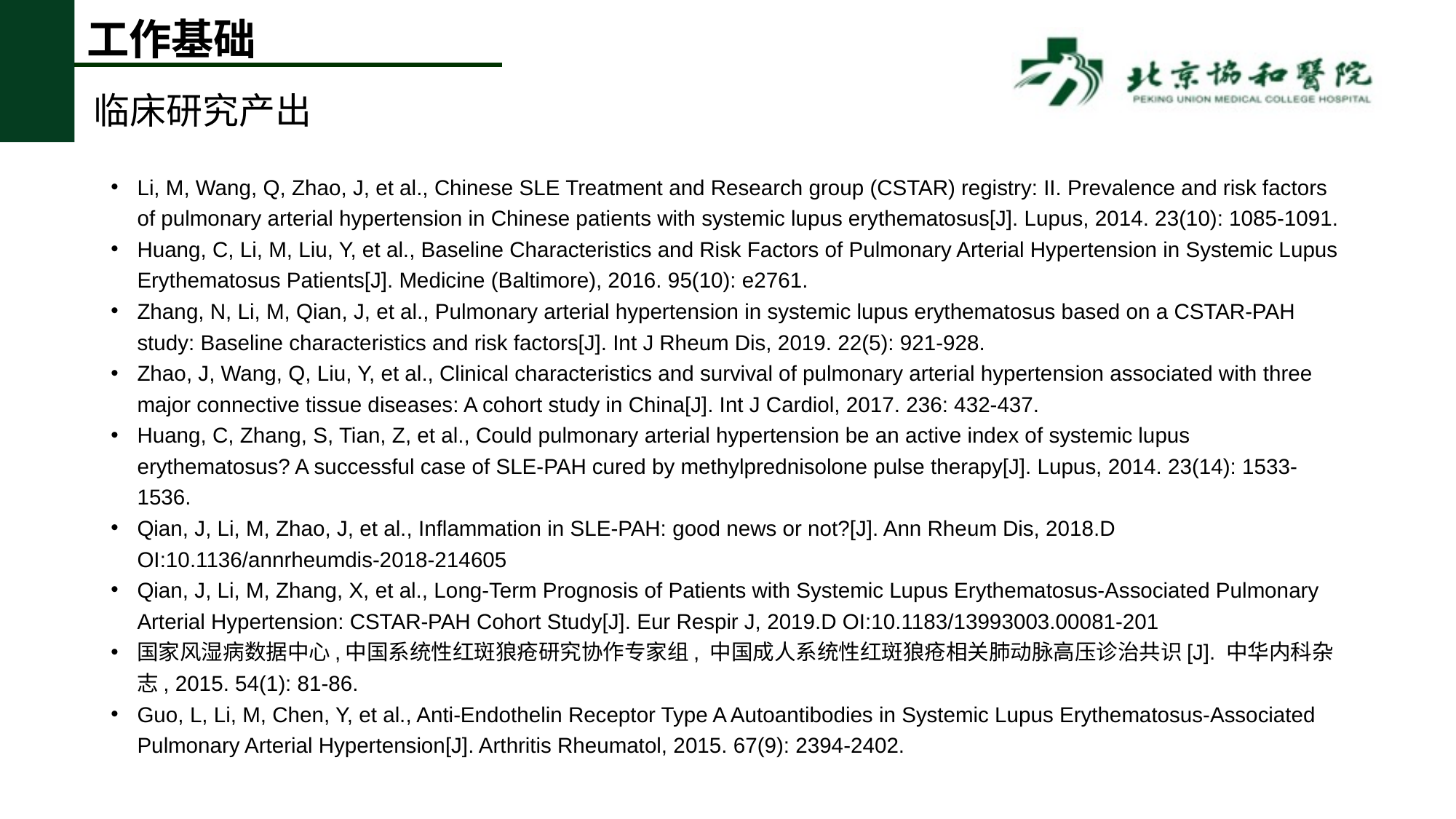

# 工作基础
临床研究产出
Li, M, Wang, Q, Zhao, J, et al., Chinese SLE Treatment and Research group (CSTAR) registry: II. Prevalence and risk factors of pulmonary arterial hypertension in Chinese patients with systemic lupus erythematosus[J]. Lupus, 2014. 23(10): 1085-1091.
Huang, C, Li, M, Liu, Y, et al., Baseline Characteristics and Risk Factors of Pulmonary Arterial Hypertension in Systemic Lupus Erythematosus Patients[J]. Medicine (Baltimore), 2016. 95(10): e2761.
Zhang, N, Li, M, Qian, J, et al., Pulmonary arterial hypertension in systemic lupus erythematosus based on a CSTAR-PAH study: Baseline characteristics and risk factors[J]. Int J Rheum Dis, 2019. 22(5): 921-928.
Zhao, J, Wang, Q, Liu, Y, et al., Clinical characteristics and survival of pulmonary arterial hypertension associated with three major connective tissue diseases: A cohort study in China[J]. Int J Cardiol, 2017. 236: 432-437.
Huang, C, Zhang, S, Tian, Z, et al., Could pulmonary arterial hypertension be an active index of systemic lupus erythematosus? A successful case of SLE-PAH cured by methylprednisolone pulse therapy[J]. Lupus, 2014. 23(14): 1533-1536.
Qian, J, Li, M, Zhao, J, et al., Inflammation in SLE-PAH: good news or not?[J]. Ann Rheum Dis, 2018.D OI:10.1136/annrheumdis-2018-214605
Qian, J, Li, M, Zhang, X, et al., Long-Term Prognosis of Patients with Systemic Lupus Erythematosus-Associated Pulmonary Arterial Hypertension: CSTAR-PAH Cohort Study[J]. Eur Respir J, 2019.D OI:10.1183/13993003.00081-201
国家风湿病数据中心,中国系统性红斑狼疮研究协作专家组, 中国成人系统性红斑狼疮相关肺动脉高压诊治共识[J]. 中华内科杂志, 2015. 54(1): 81-86.
Guo, L, Li, M, Chen, Y, et al., Anti-Endothelin Receptor Type A Autoantibodies in Systemic Lupus Erythematosus-Associated Pulmonary Arterial Hypertension[J]. Arthritis Rheumatol, 2015. 67(9): 2394-2402.